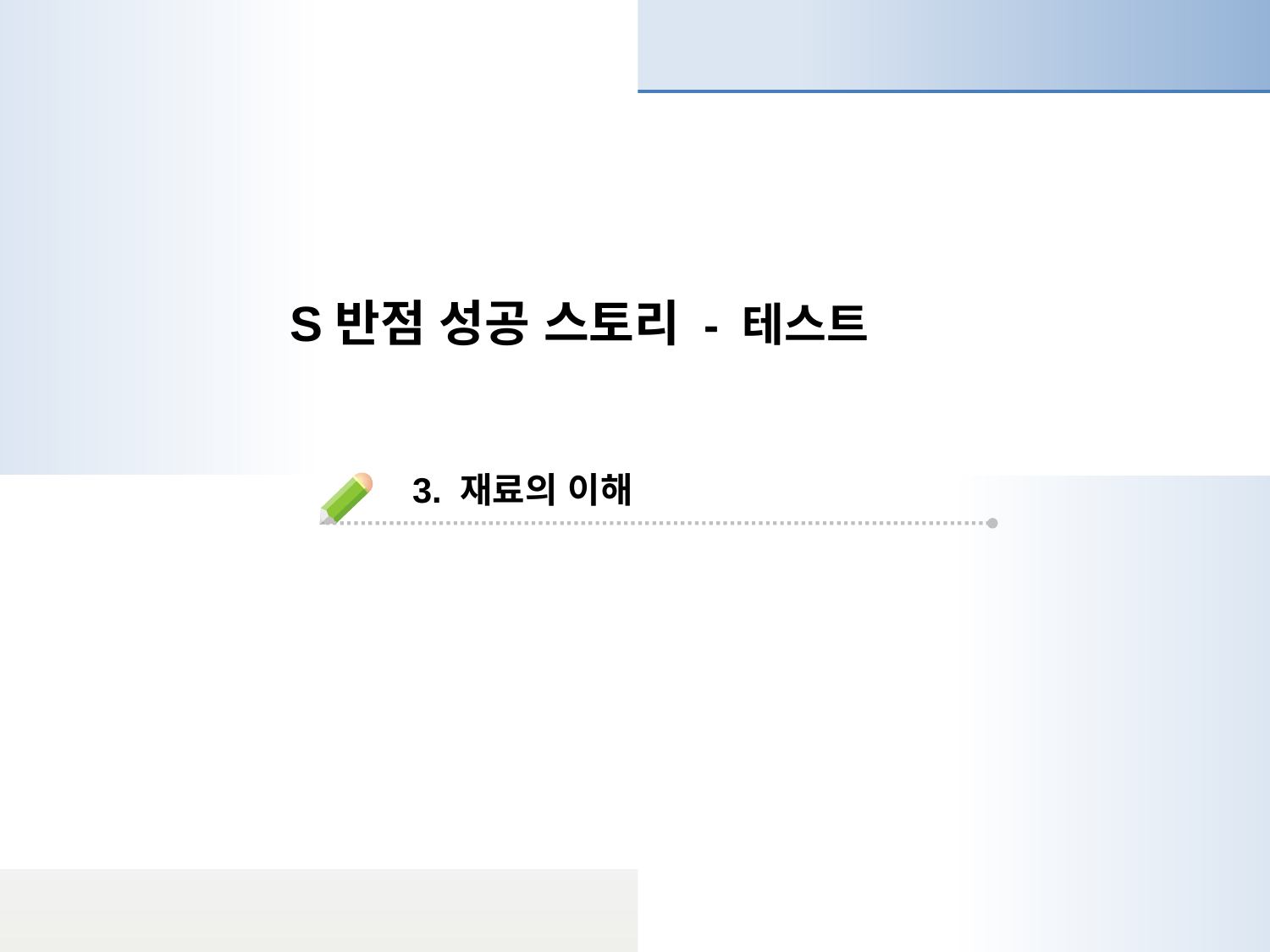

S반점 성공 스토리 - 테스트
3. 재료의 이해